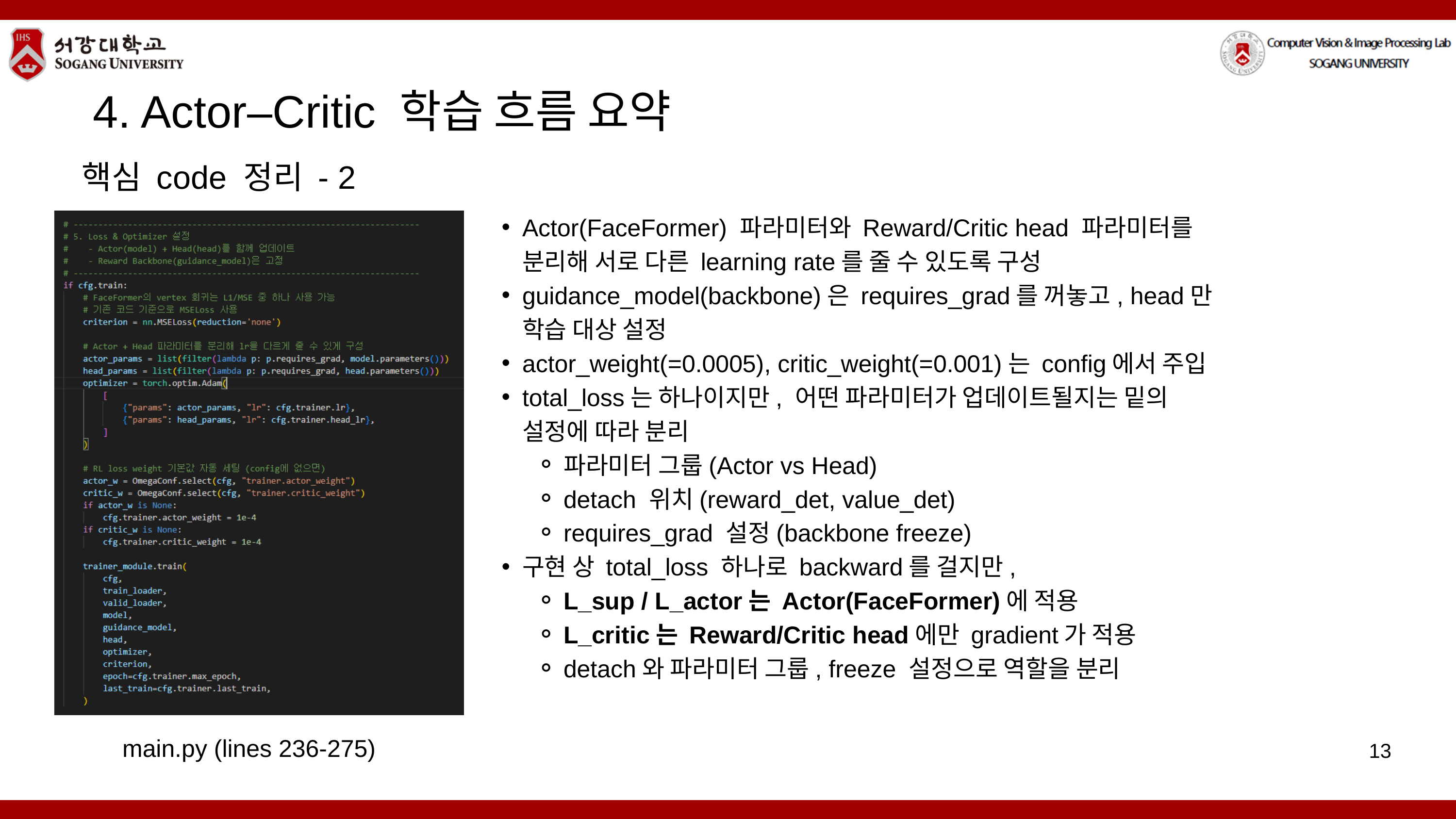

4. Actor–Critic 학습 흐름 요약
핵심 code 정리 - 2
Actor(FaceFormer) 파라미터와 Reward/Critic head 파라미터를 분리해 서로 다른 learning rate를 줄 수 있도록 구성
guidance_model(backbone)은 requires_grad를 꺼놓고, head만 학습 대상 설정
actor_weight(=0.0005), critic_weight(=0.001)는 config에서 주입
total_loss는 하나이지만, 어떤 파라미터가 업데이트될지는 밑의 설정에 따라 분리
파라미터 그룹(Actor vs Head)
detach 위치(reward_det, value_det)
requires_grad 설정(backbone freeze)
구현 상 total_loss 하나로 backward를 걸지만,
L_sup / L_actor는 Actor(FaceFormer)에 적용
L_critic는 Reward/Critic head에만 gradient가 적용
detach와 파라미터 그룹, freeze 설정으로 역할을 분리

main.py (lines 236-275)
13